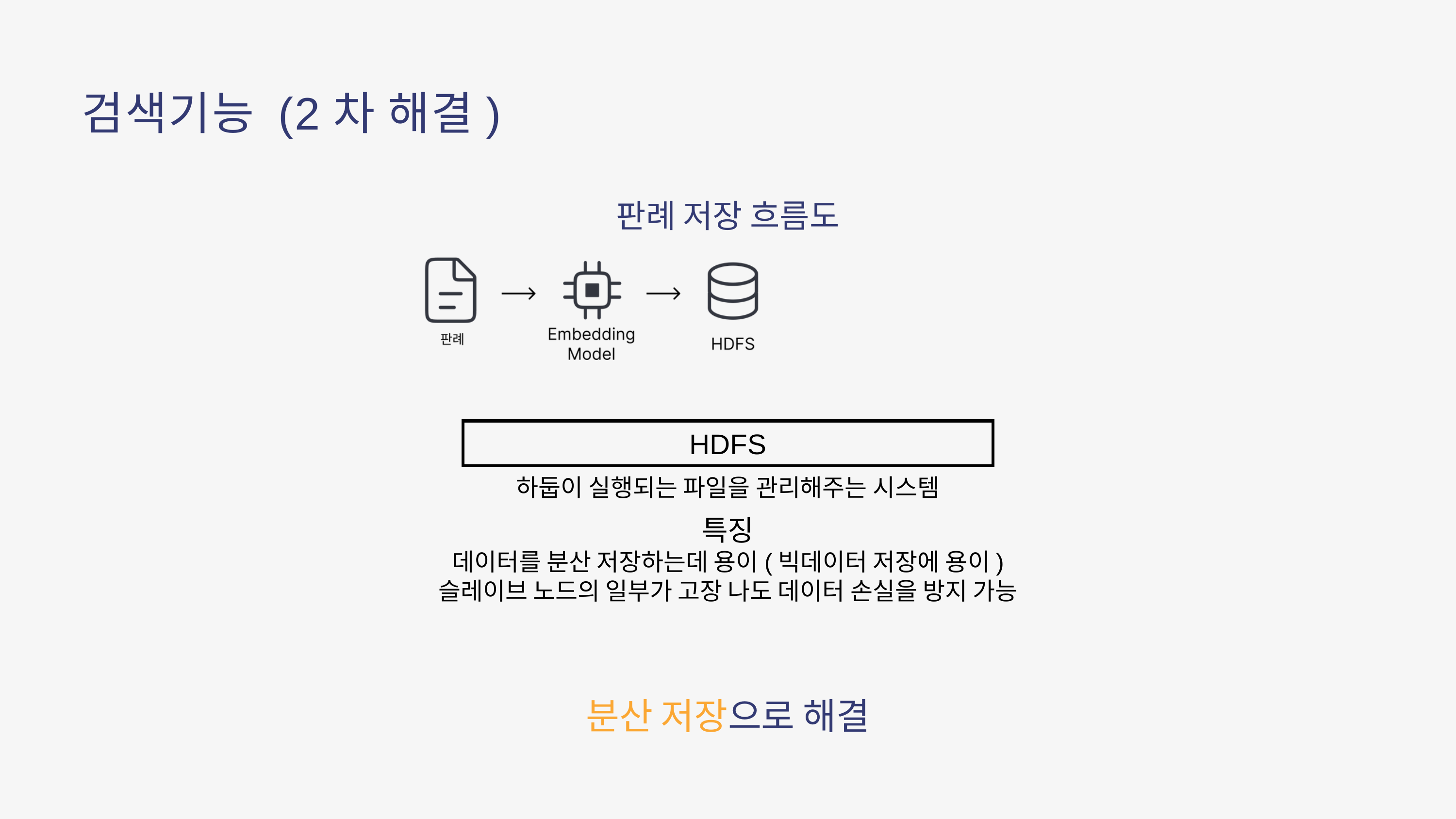

검색기능 (2차 해결)
판례 저장 흐름도

HDFS
하둡이 실행되는 파일을 관리해주는 시스템
특징
데이터를 분산 저장하는데 용이(빅데이터 저장에 용이)
슬레이브 노드의 일부가 고장 나도 데이터 손실을 방지 가능
분산 저장으로 해결